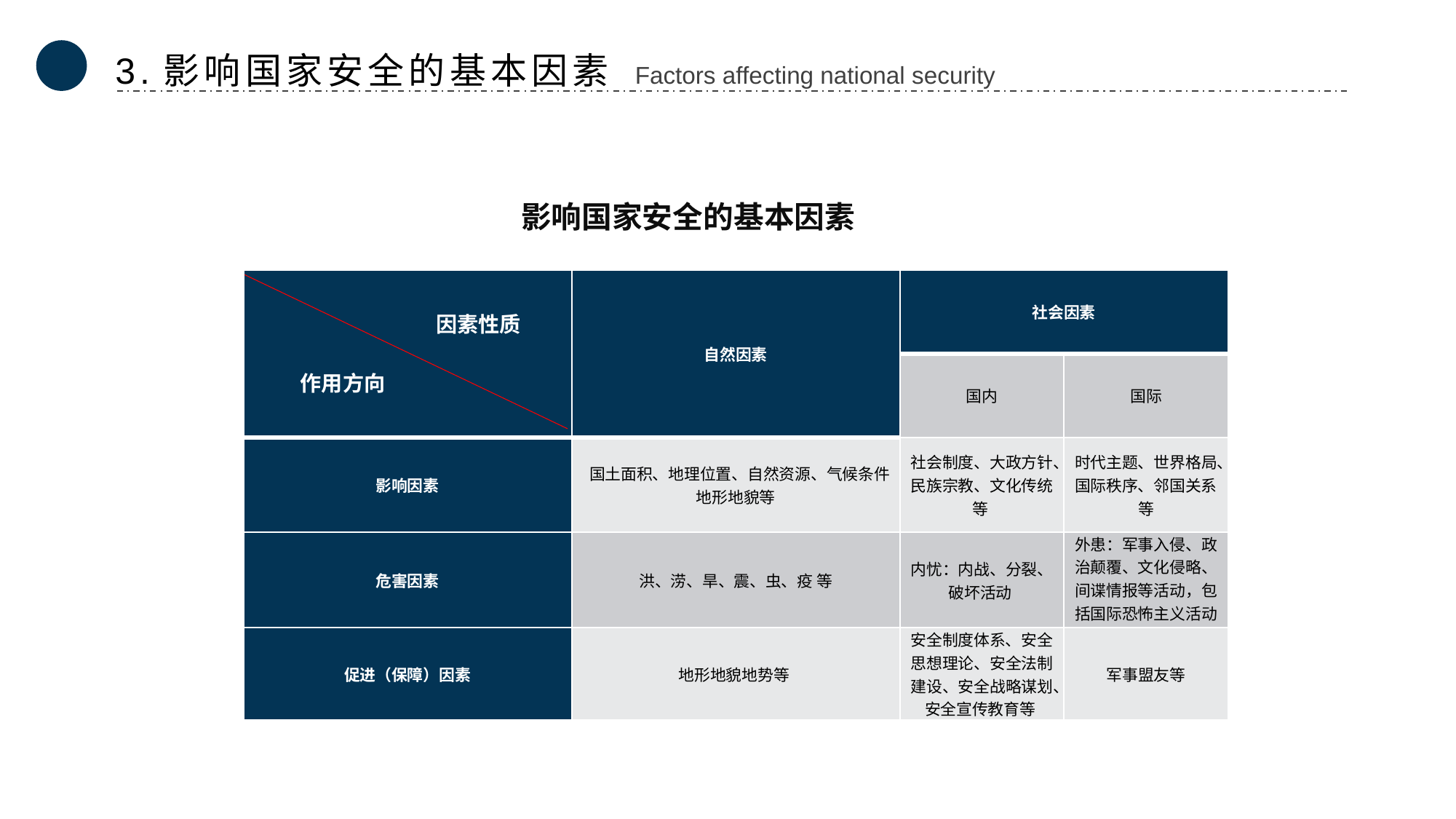

3.影响国家安全的基本因素 Factors affecting national security

影响国家安全的基本因素
|  | 自然因素 | 社会因素 |  |
| --- | --- | --- | --- |
|  |  | 国内 | 国际 |
| 影响因素 | 国土面积、地理位置、自然资源、气候条件地形地貌等 | 社会制度、大政方针、民族宗教、文化传统等 | 时代主题、世界格局、国际秩序、邻国关系等 |
| 危害因素 | 洪、涝、旱、震、虫、疫 等 | 内忧：内战、分裂、破坏活动 | 外患：军事入侵、政治颠覆、文化侵略、间谍情报等活动，包括国际恐怖主义活动等 |
| 促进（保障）因素 | 地形地貌地势等 | 安全制度体系、安全思想理论、安全法制建设、安全战略谋划、安全宣传教育等 | 军事盟友等 |
因素性质
作用方向